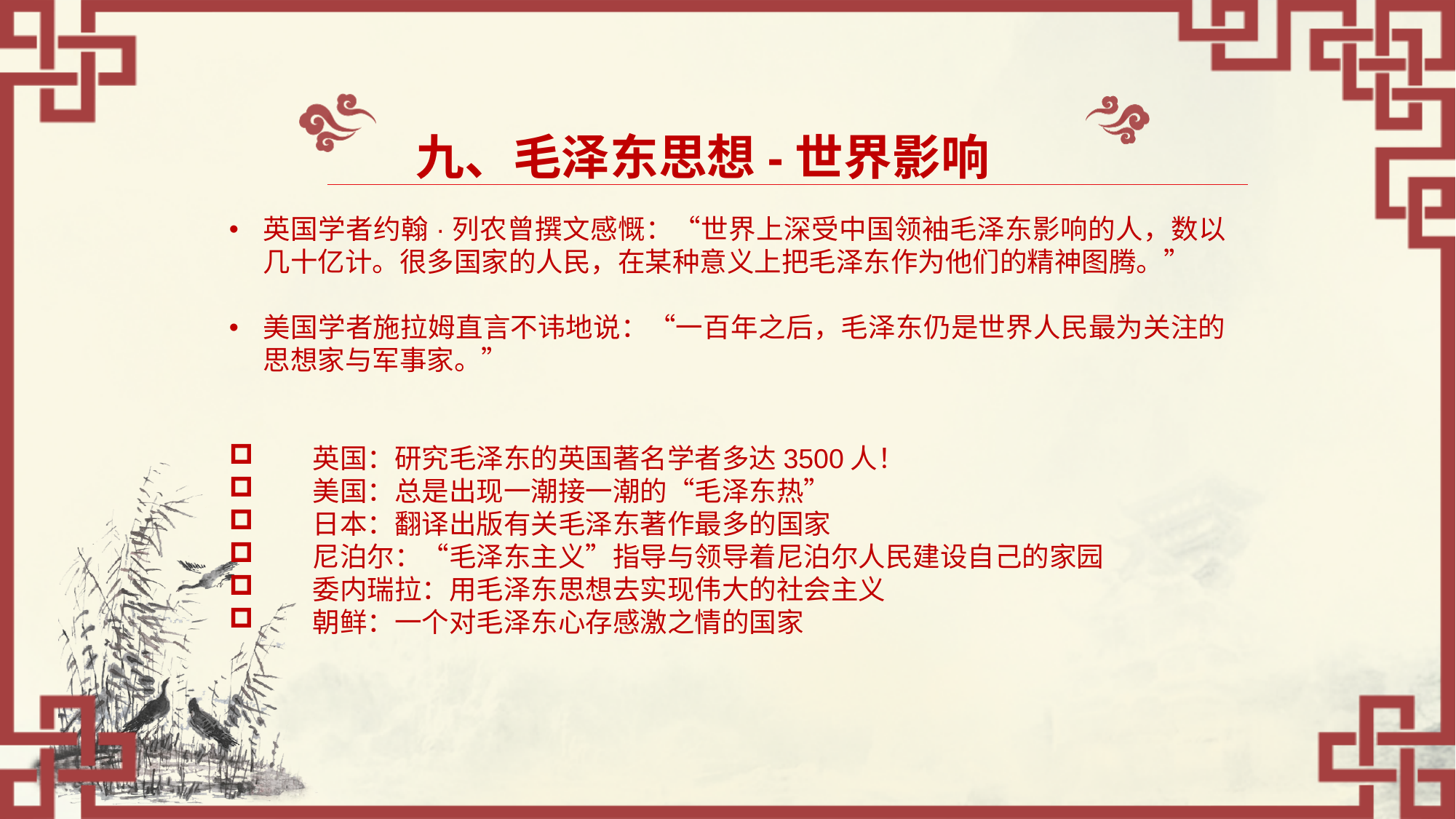

九、毛泽东思想-世界影响
英国学者约翰·列农曾撰文感慨：“世界上深受中国领袖毛泽东影响的人，数以几十亿计。很多国家的人民，在某种意义上把毛泽东作为他们的精神图腾。”

美国学者施拉姆直言不讳地说：“一百年之后，毛泽东仍是世界人民最为关注的思想家与军事家。”

       英国：研究毛泽东的英国著名学者多达3500人！
       美国：总是出现一潮接一潮的“毛泽东热”
       日本：翻译出版有关毛泽东著作最多的国家
       尼泊尔：“毛泽东主义”指导与领导着尼泊尔人民建设自己的家园
       委内瑞拉：用毛泽东思想去实现伟大的社会主义
       朝鲜：一个对毛泽东心存感激之情的国家